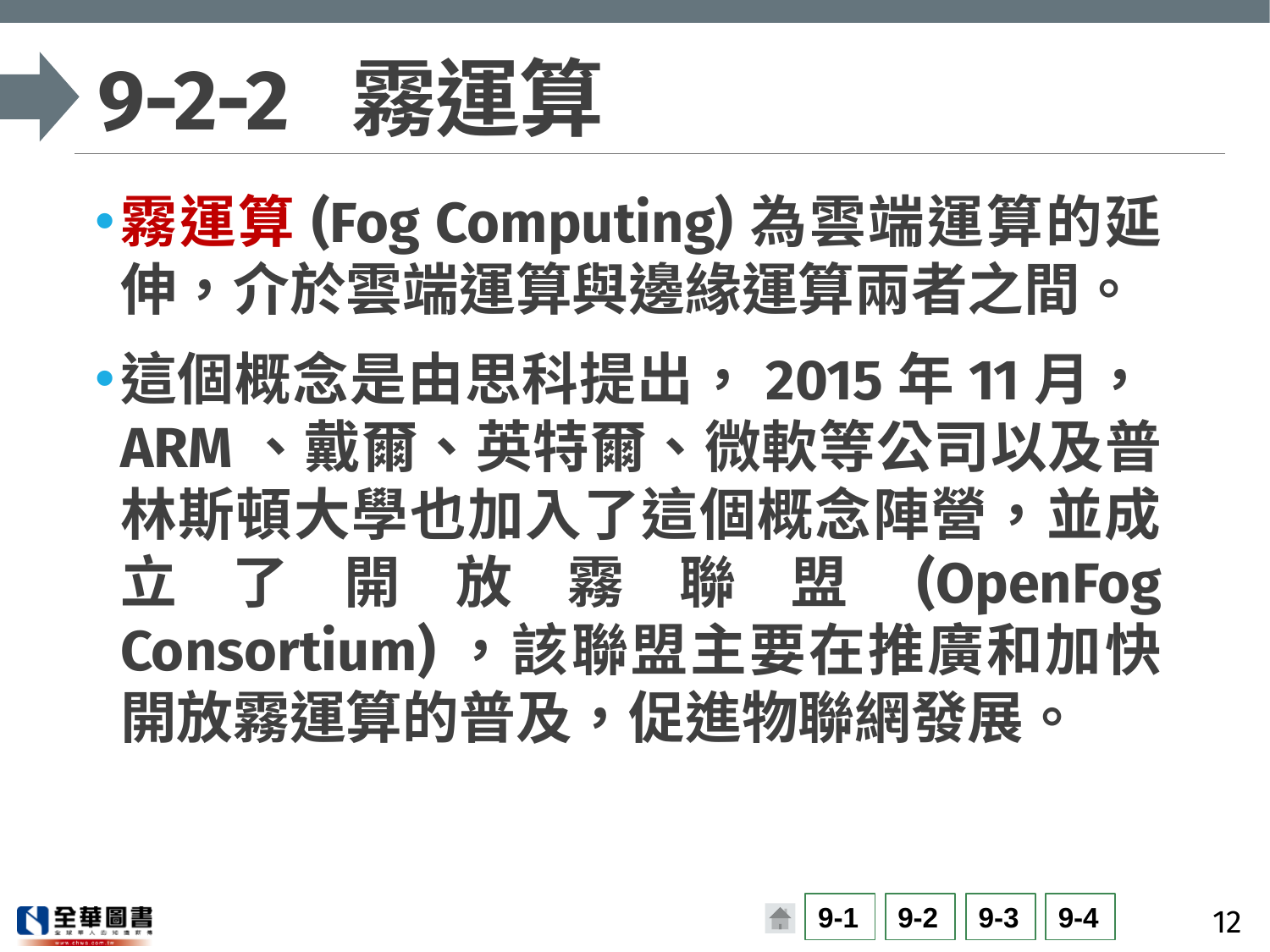

# 9-2-2	霧運算
霧運算(Fog Computing)為雲端運算的延伸，介於雲端運算與邊緣運算兩者之間。
這個概念是由思科提出，2015年11月，ARM、戴爾、英特爾、微軟等公司以及普林斯頓大學也加入了這個概念陣營，並成立了開放霧聯盟(OpenFog Consortium)，該聯盟主要在推廣和加快開放霧運算的普及，促進物聯網發展。
12